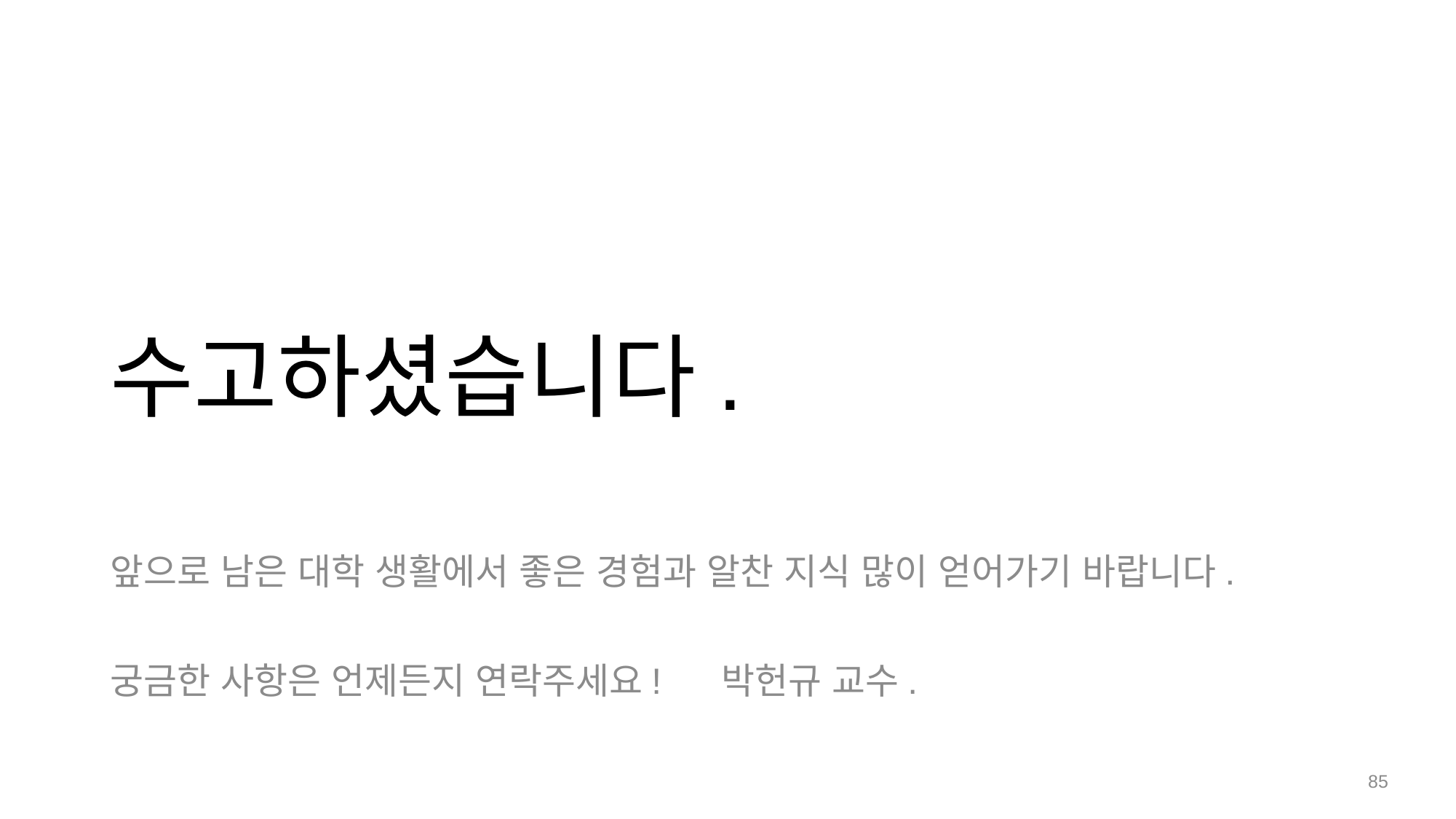

# 수고하셨습니다.
앞으로 남은 대학 생활에서 좋은 경험과 알찬 지식 많이 얻어가기 바랍니다.

궁금한 사항은 언제든지 연락주세요!     박헌규 교수.
 85